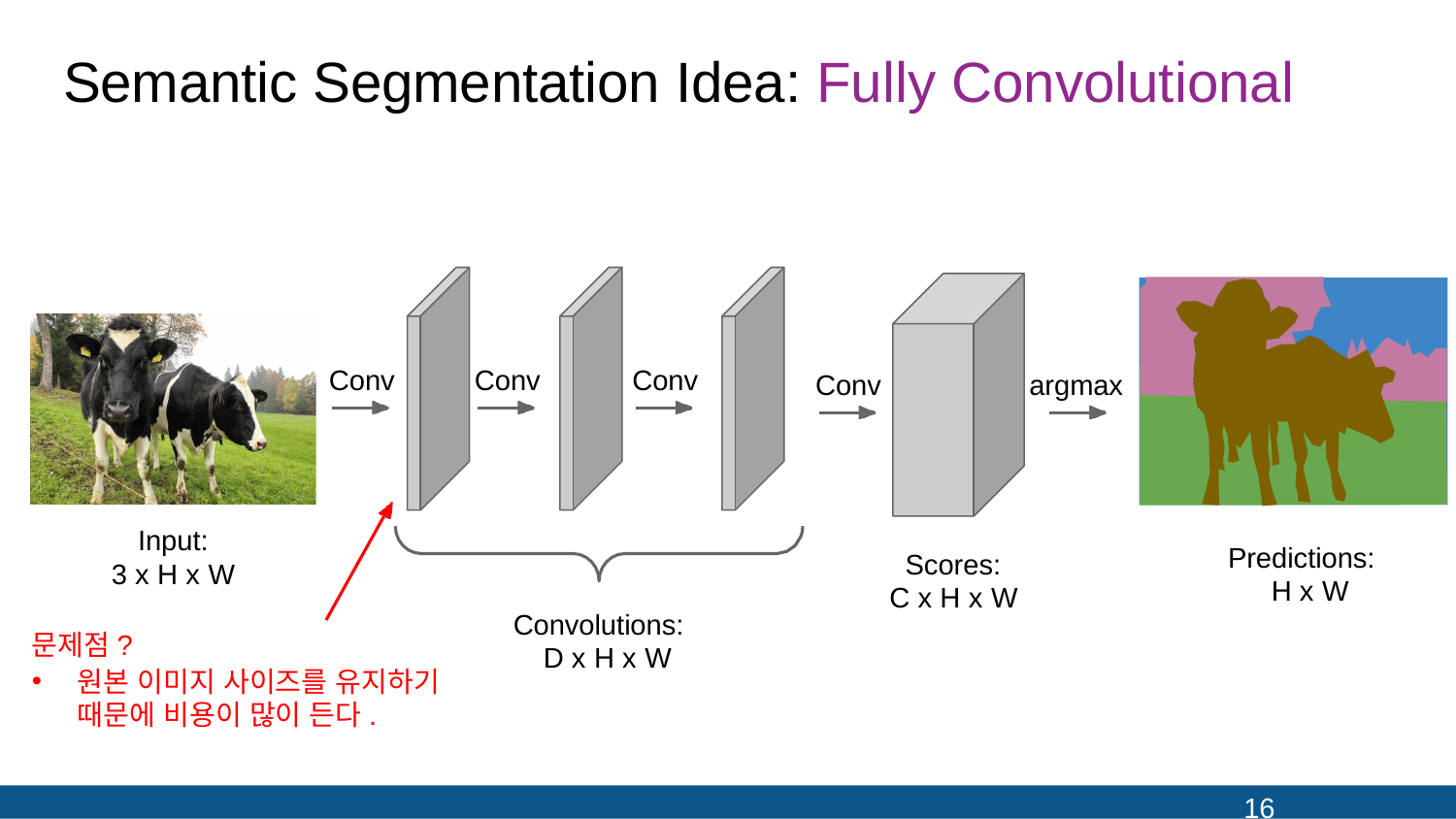

# Semantic Segmentation Idea: Fully Convolutional

Conv
Conv
Conv
Conv
argmax

Input:
3 x H x W
Predictions:  H x W
Scores:  C x H x W
Convolutions:  D x H x W
문제점?
원본 이미지 사이즈를 유지하기 때문에 비용이 많이 든다.
16